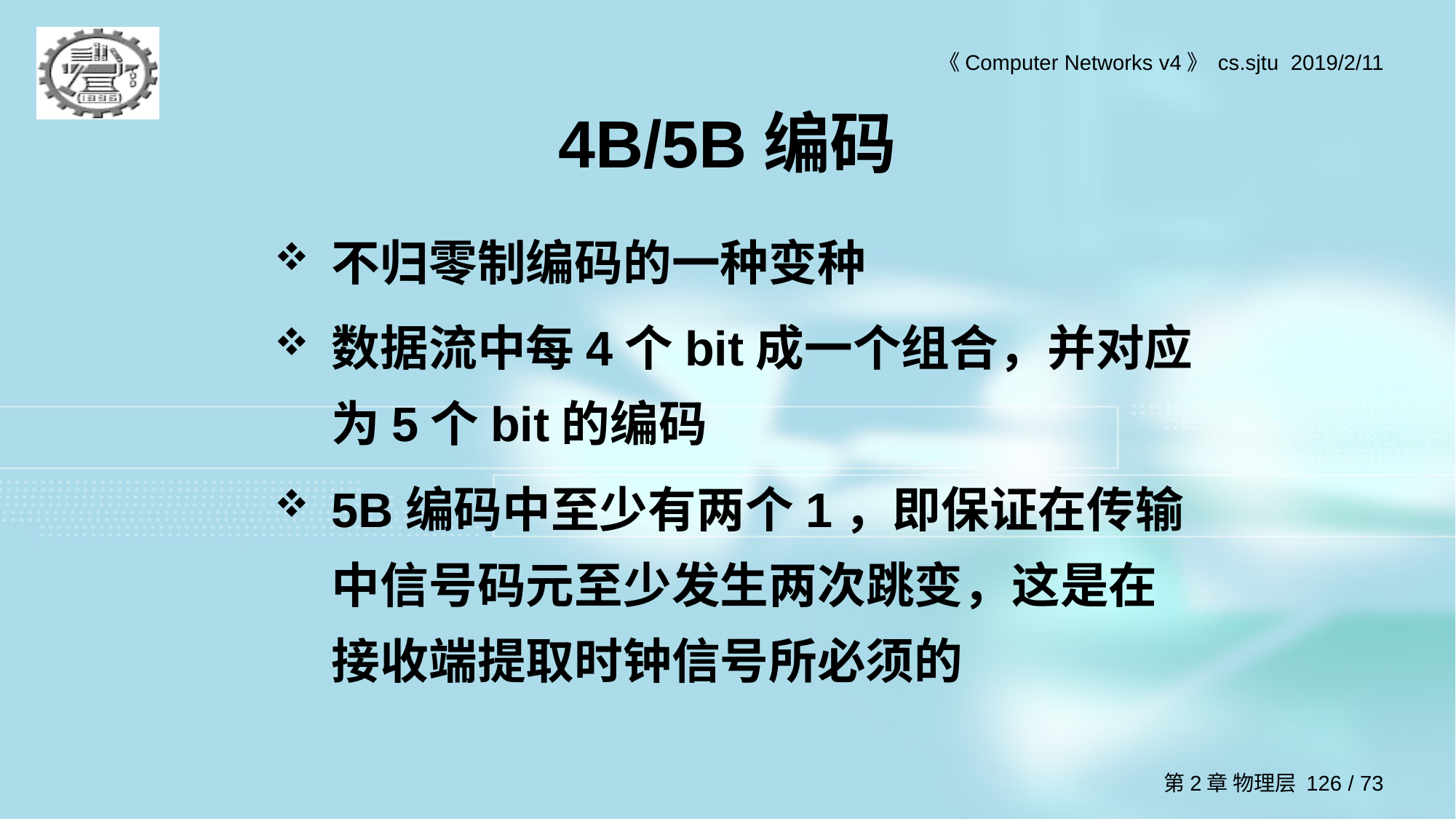

# 4B/5B编码
不归零制编码的一种变种
数据流中每4个bit成一个组合，并对应为5个bit的编码
5B编码中至少有两个1，即保证在传输中信号码元至少发生两次跳变，这是在接收端提取时钟信号所必须的